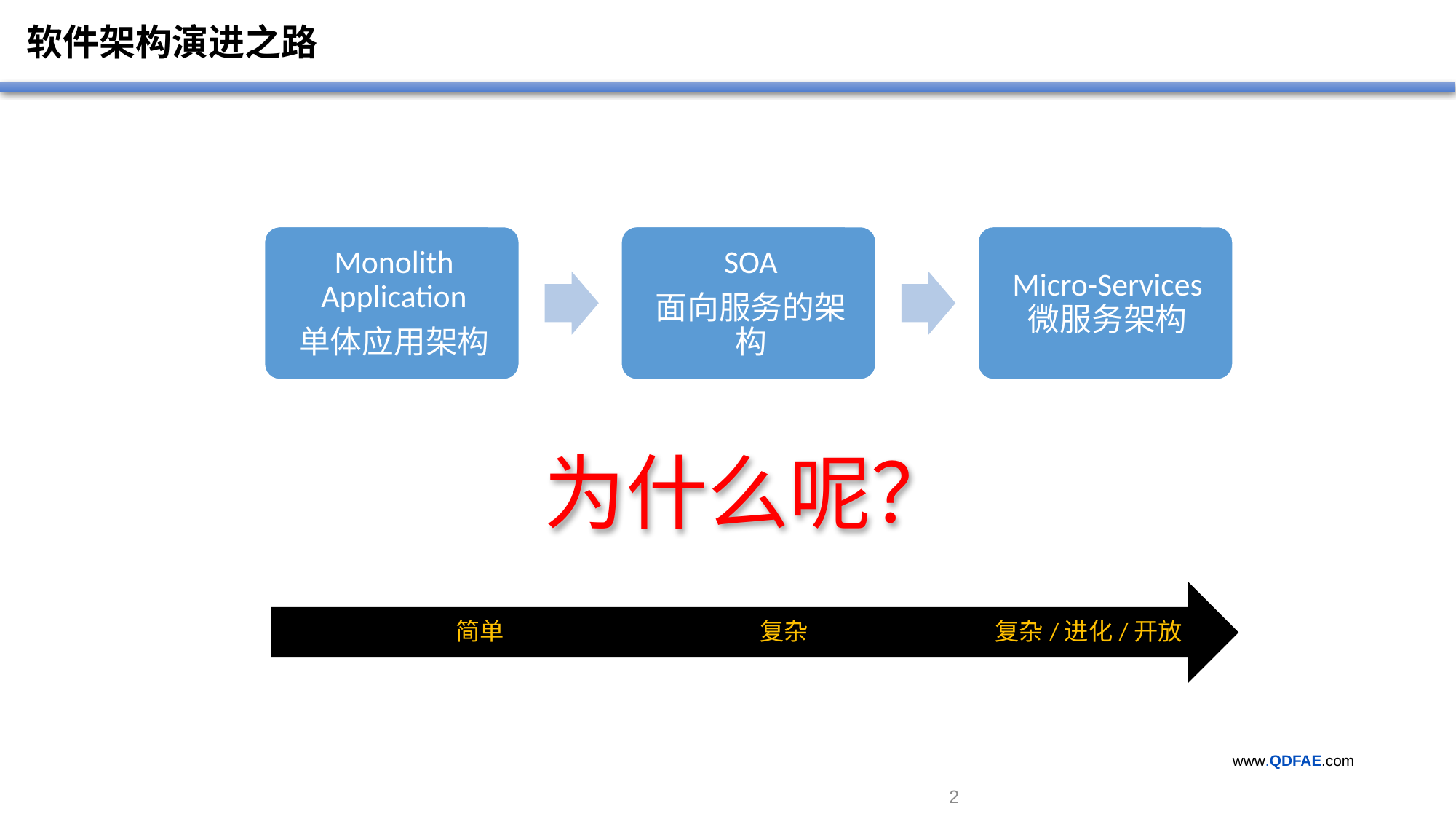

Monolith Application
单体应用架构

SOA
面向服务的架构

Micro-Services 微服务架构
软件架构演进之路
为什么呢？
复杂/进化/开放
复杂
简单
                   2